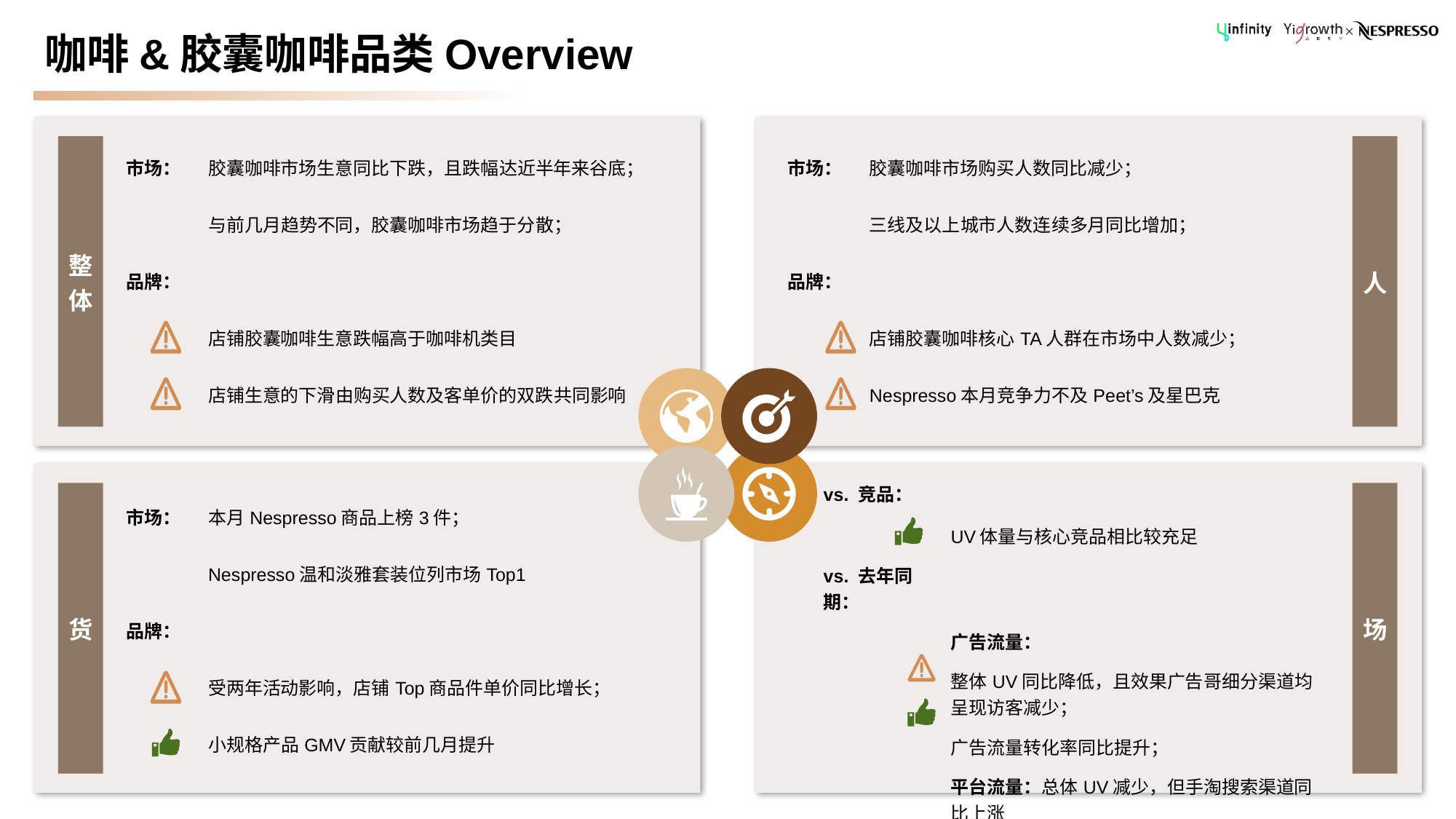

# 咖啡&胶囊咖啡品类Overview
| 市场： | 胶囊咖啡市场生意同比下跌，且跌幅达近半年来谷底； |
| --- | --- |
|  | 与前几月趋势不同，胶囊咖啡市场趋于分散； |
| 品牌： |  |
|  | 店铺胶囊咖啡生意跌幅高于咖啡机类目 |
|  | 店铺生意的下滑由购买人数及客单价的双跌共同影响 |
| 市场： | 胶囊咖啡市场购买人数同比减少； |
| --- | --- |
|  | 三线及以上城市人数连续多月同比增加； |
| 品牌： |  |
|  | 店铺胶囊咖啡核心TA人群在市场中人数减少； |
|  | Nespresso本月竞争力不及Peet’s及星巴克 |

| vs. 竞品： |  |
| --- | --- |
|  | UV体量与核心竞品相比较充足 |
| vs. 去年同期： |  |
|  | 广告流量： |
|  | 整体UV同比降低，且效果广告哥细分渠道均呈现访客减少； |
|  | 广告流量转化率同比提升； |
|  | 平台流量：总体UV减少，但手淘搜索渠道同比上涨 |
| 市场： | 本月Nespresso商品上榜3件； |
| --- | --- |
|  | Nespresso温和淡雅套装位列市场Top1 |
| 品牌： |  |
|  | 受两年活动影响，店铺Top商品件单价同比增长； |
|  | 小规格产品GMV贡献较前几月提升 |